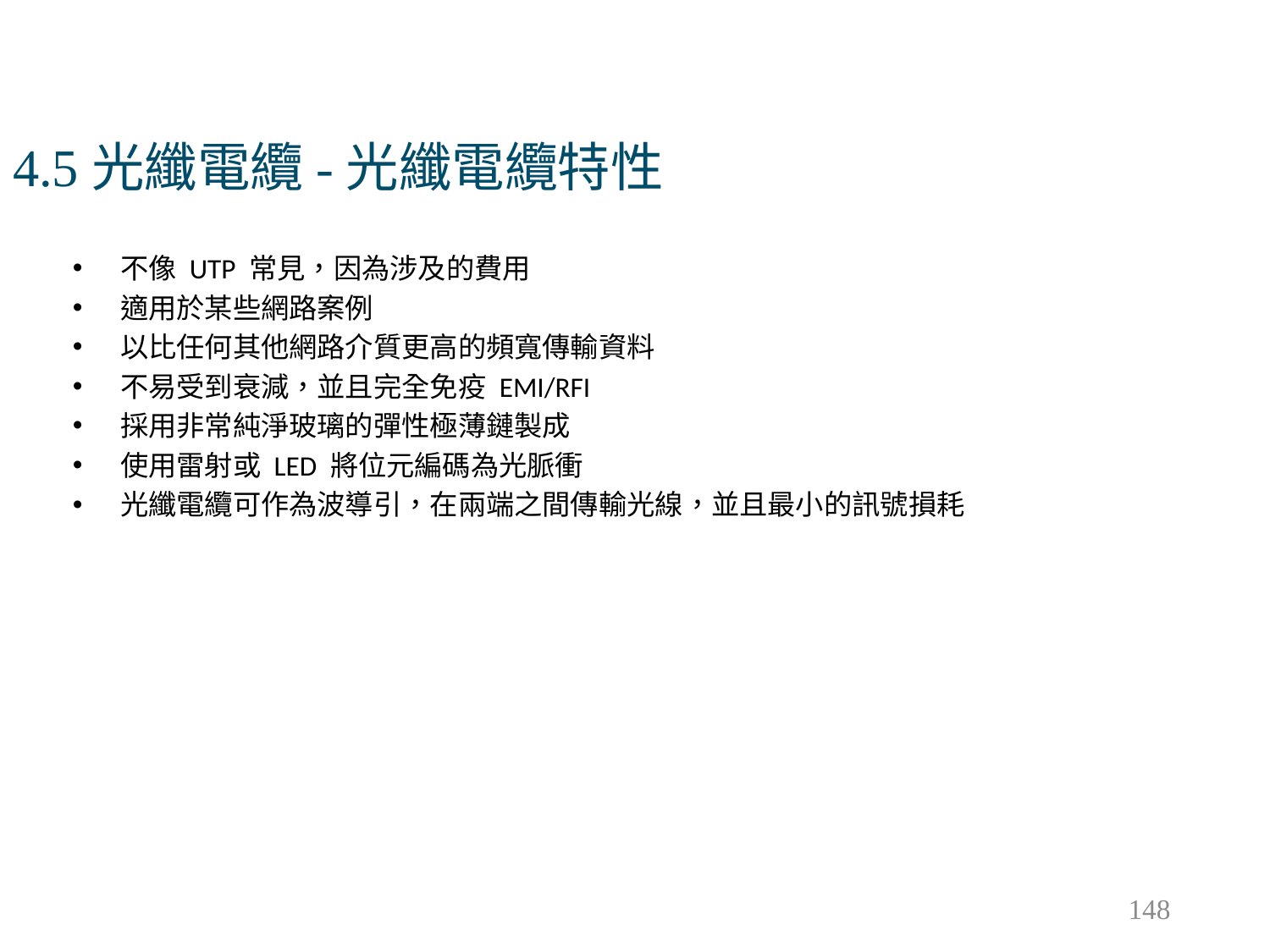

# 4.5光纖電纜-光纖電纜特性
不像 UTP 常見，因為涉及的費用
適用於某些網路案例
以比任何其他網路介質更高的頻寬傳輸資料
不易受到衰減，並且完全免疫 EMI/RFI
採用非常純淨玻璃的彈性極薄鏈製成
使用雷射或 LED 將位元編碼為光脈衝
光纖電纜可作為波導引，在兩端之間傳輸光線，並且最小的訊號損耗
148